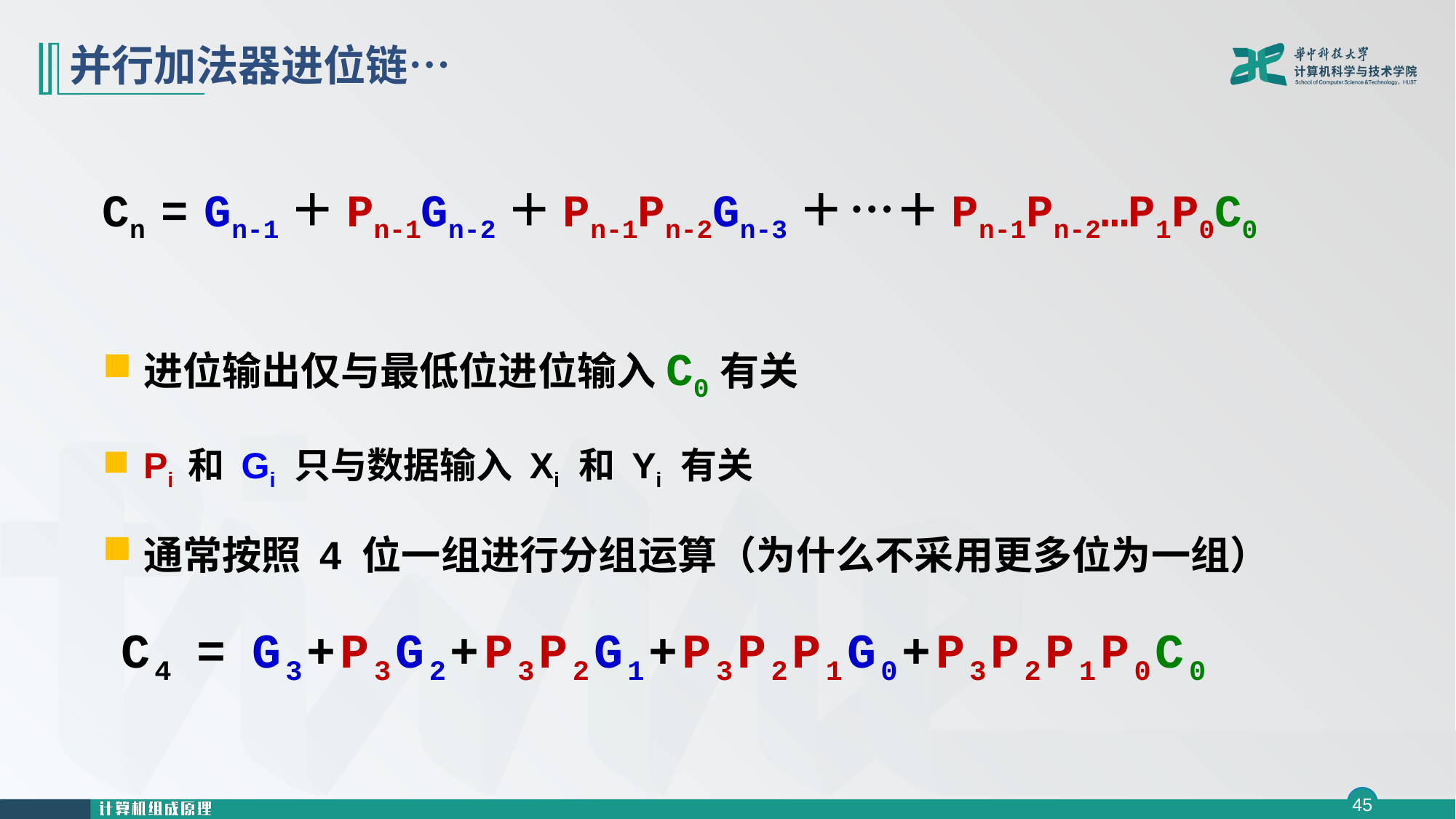

# 并行加法器进位链…
Cn = Gn-1＋Pn-1Gn-2＋Pn-1Pn-2Gn-3＋ …＋Pn-1Pn-2…P1P0C0

进位输出仅与最低位进位输入C0有关
Pi 和 Gi 只与数据输入 Xi 和 Yi 有关
通常按照 4 位一组进行分组运算（为什么不采用更多位为一组）
C4 = G3+P3G2+P3P2G1+P3P2P1G0+P3P2P1P0C0